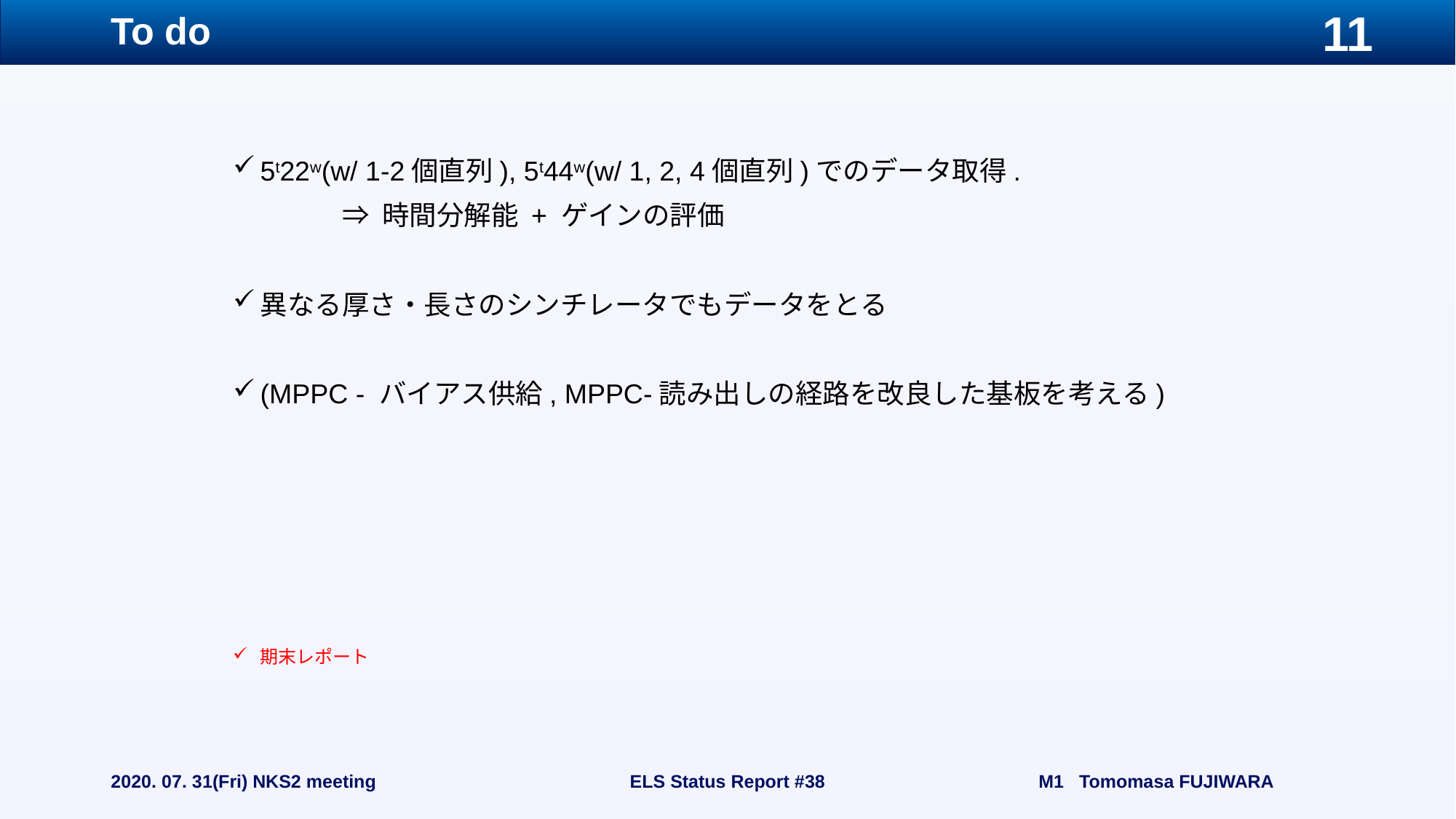

# To do
5t22w(w/ 1-2個直列), 5t44w(w/ 1, 2, 4個直列)でのデータ取得.
	⇒ 時間分解能 + ゲインの評価

異なる厚さ・長さのシンチレータでもデータをとる

(MPPC - バイアス供給, MPPC-読み出しの経路を改良した基板を考える)

期末レポート
2020. 07. 31(Fri) NKS2 meeting
ELS Status Report #38